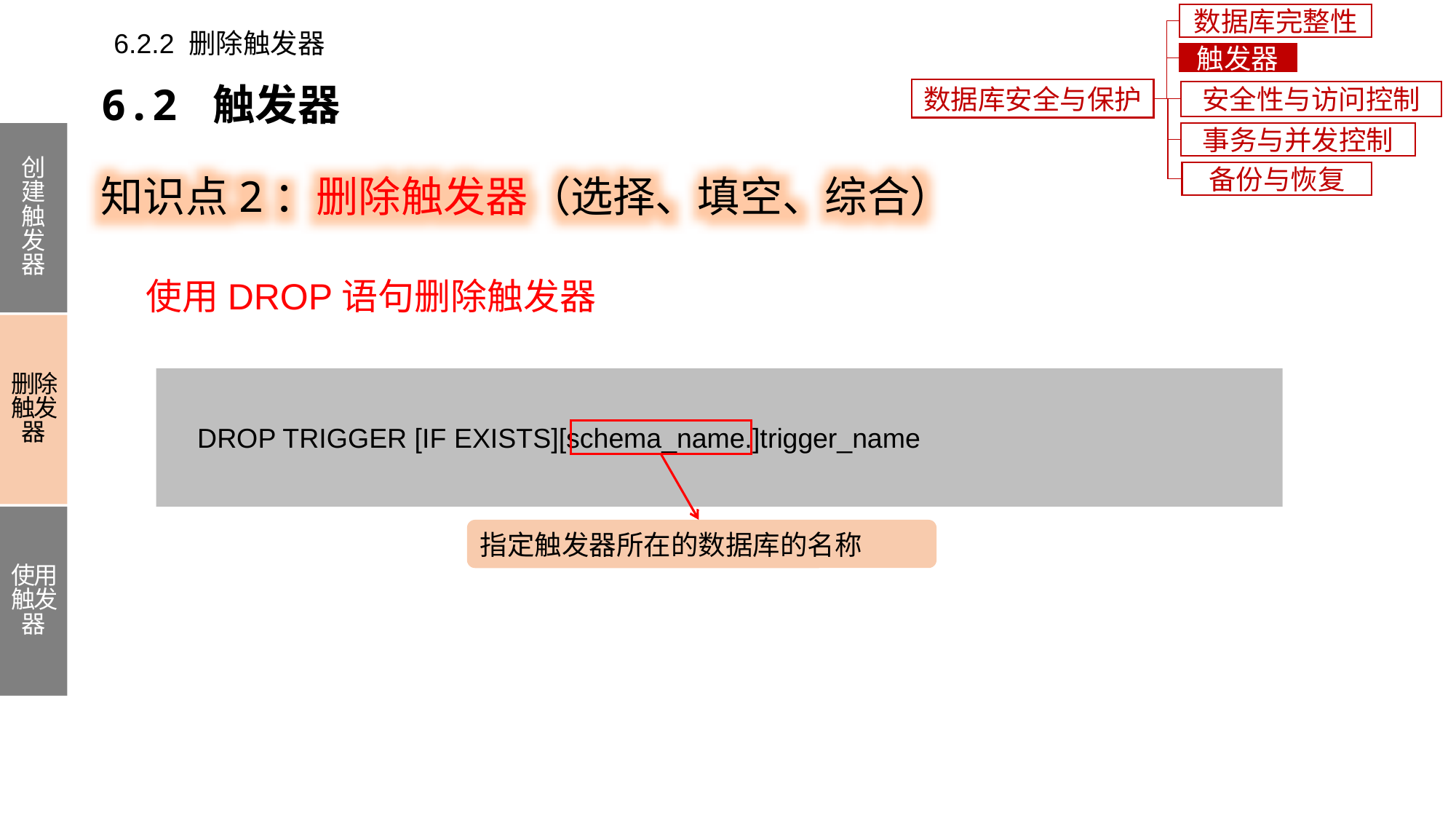

数据库完整性
6.2.2 删除触发器
触发器
6.2 触发器
数据库安全与保护
安全性与访问控制
事务与并发控制
创建触发器
删除触发器
使用触发器
知识点2：删除触发器（选择、填空、综合）
备份与恢复
使用DROP语句删除触发器
    DROP TRIGGER [IF EXISTS][schema_name.]trigger_name

指定触发器所在的数据库的名称